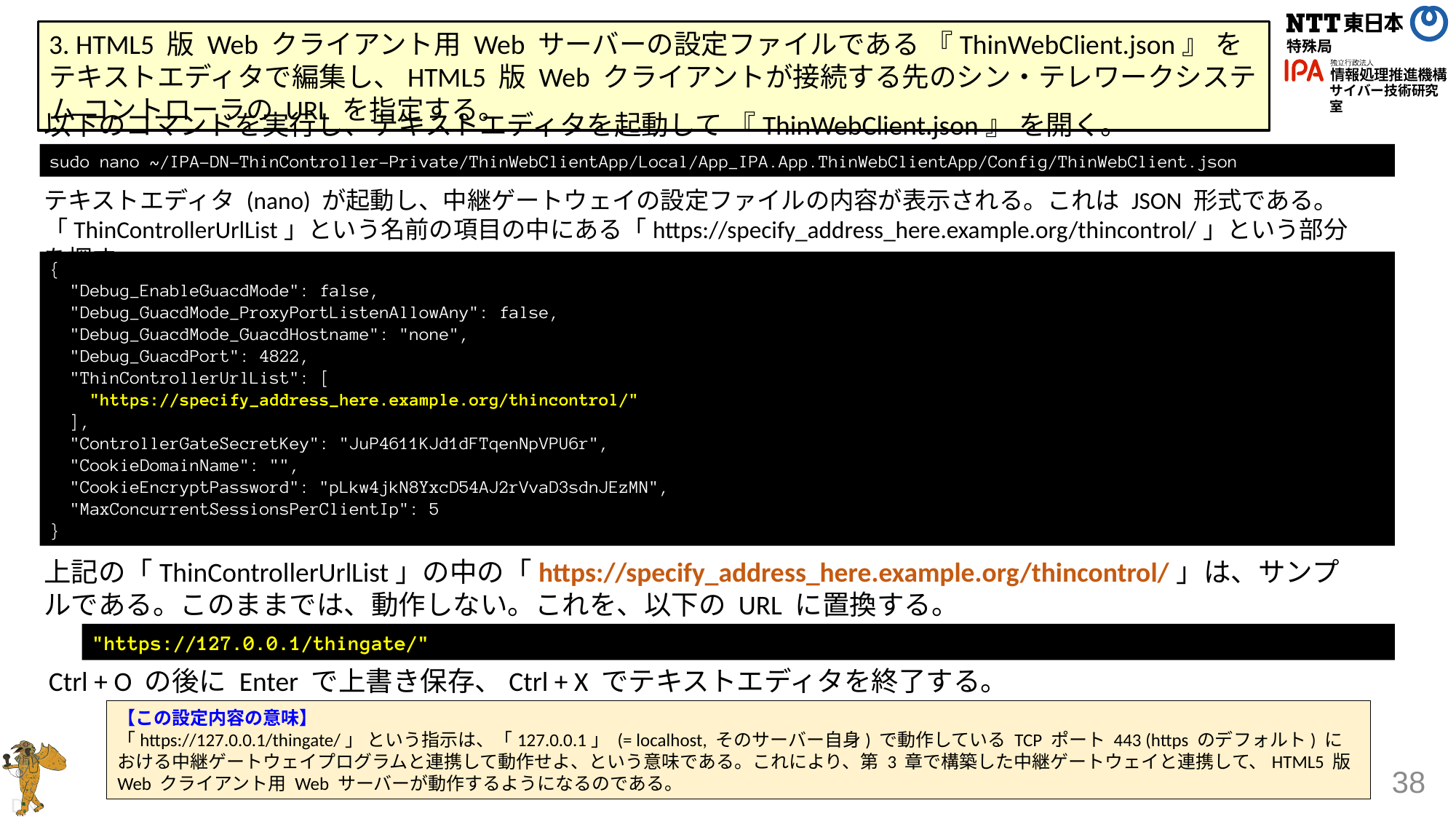

3. HTML5 版 Web クライアント用 Web サーバーの設定ファイルである 『ThinWebClient.json』 をテキストエディタで編集し、HTML5 版 Web クライアントが接続する先のシン・テレワークシステム コントローラの URL を指定する。
以下のコマンドを実行し、テキストエディタを起動して 『ThinWebClient.json』 を開く。
sudo nano ~/IPA-DN-ThinController-Private/ThinWebClientApp/Local/App_IPA.App.ThinWebClientApp/Config/ThinWebClient.json
テキストエディタ (nano) が起動し、中継ゲートウェイの設定ファイルの内容が表示される。これは JSON 形式である。
「ThinControllerUrlList」という名前の項目の中にある「https://specify_address_here.example.org/thincontrol/」という部分を探す。
{
  "Debug_EnableGuacdMode": false,
  "Debug_GuacdMode_ProxyPortListenAllowAny": false,
  "Debug_GuacdMode_GuacdHostname": "none",
  "Debug_GuacdPort": 4822,
  "ThinControllerUrlList": [
    "https://specify_address_here.example.org/thincontrol/"
  ],
  "ControllerGateSecretKey": "JuP4611KJd1dFTqenNpVPU6r",
  "CookieDomainName": "",
  "CookieEncryptPassword": "pLkw4jkN8YxcD54AJ2rVvaD3sdnJEzMN",
  "MaxConcurrentSessionsPerClientIp": 5
}
上記の「ThinControllerUrlList」の中の「https://specify_address_here.example.org/thincontrol/」は、サンプルである。このままでは、動作しない。これを、以下の URL に置換する。
"https://127.0.0.1/thingate/"
Ctrl + O の後に Enter で上書き保存、Ctrl + X でテキストエディタを終了する。
【この設定内容の意味】
「https://127.0.0.1/thingate/」 という指示は、「127.0.0.1」 (= localhost, そのサーバー自身) で動作している TCP ポート 443 (https のデフォルト) における中継ゲートウェイプログラムと連携して動作せよ、という意味である。これにより、第 3 章で構築した中継ゲートウェイと連携して、HTML5 版 Web クライアント用 Web サーバーが動作するようになるのである。
38